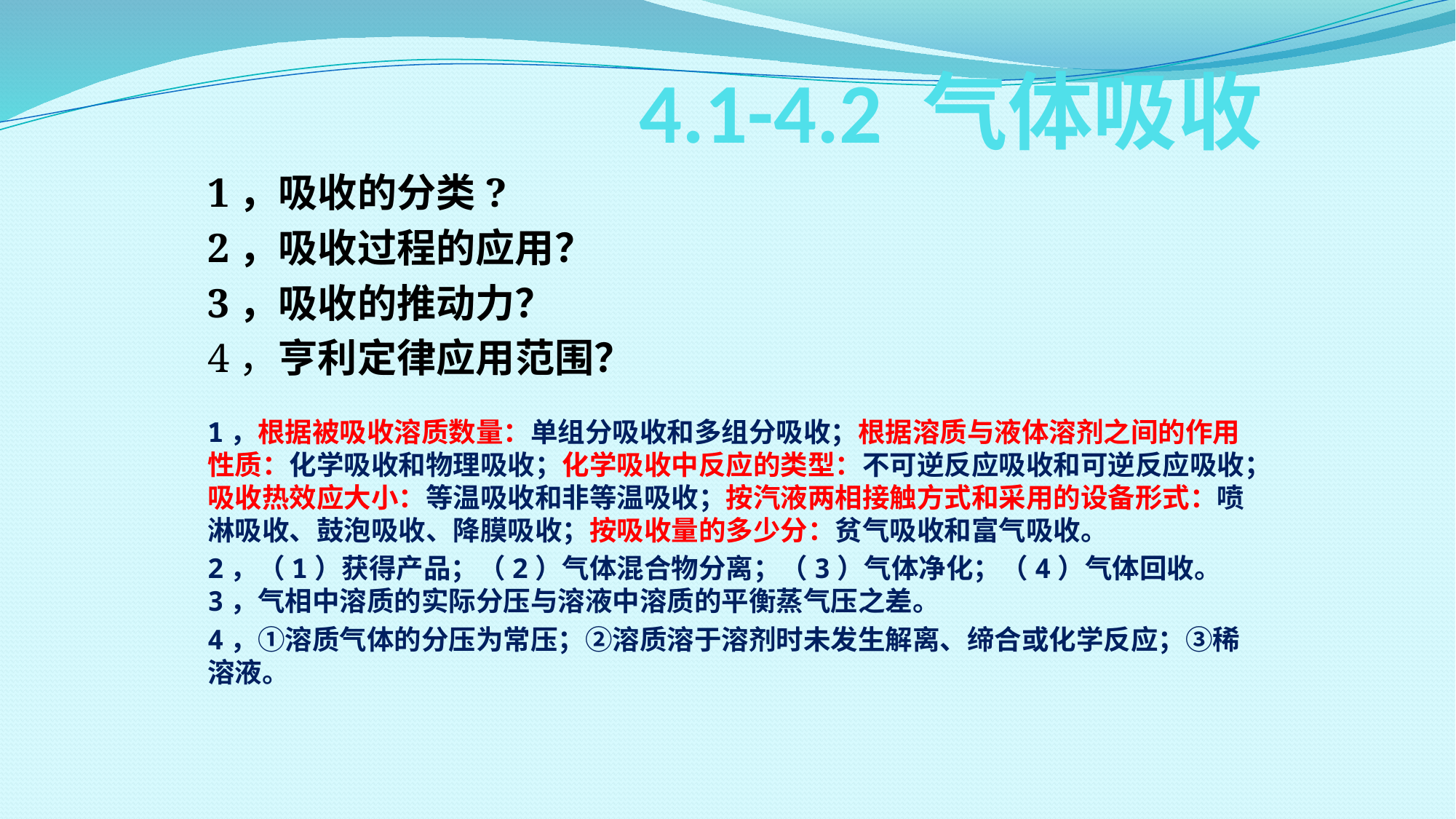

# 4.1-4.2 气体吸收
1，吸收的分类?
2，吸收过程的应用？
3，吸收的推动力？
4，亨利定律应用范围？

1，根据被吸收溶质数量：单组分吸收和多组分吸收；根据溶质与液体溶剂之间的作用性质：化学吸收和物理吸收；化学吸收中反应的类型：不可逆反应吸收和可逆反应吸收；吸收热效应大小：等温吸收和非等温吸收；按汽液两相接触方式和采用的设备形式：喷淋吸收、鼓泡吸收、降膜吸收；按吸收量的多少分：贫气吸收和富气吸收。
2，（1）获得产品；（2）气体混合物分离；（3）气体净化；（4）气体回收。
3，气相中溶质的实际分压与溶液中溶质的平衡蒸气压之差。
4，①溶质气体的分压为常压；②溶质溶于溶剂时未发生解离、缔合或化学反应；③稀溶液。